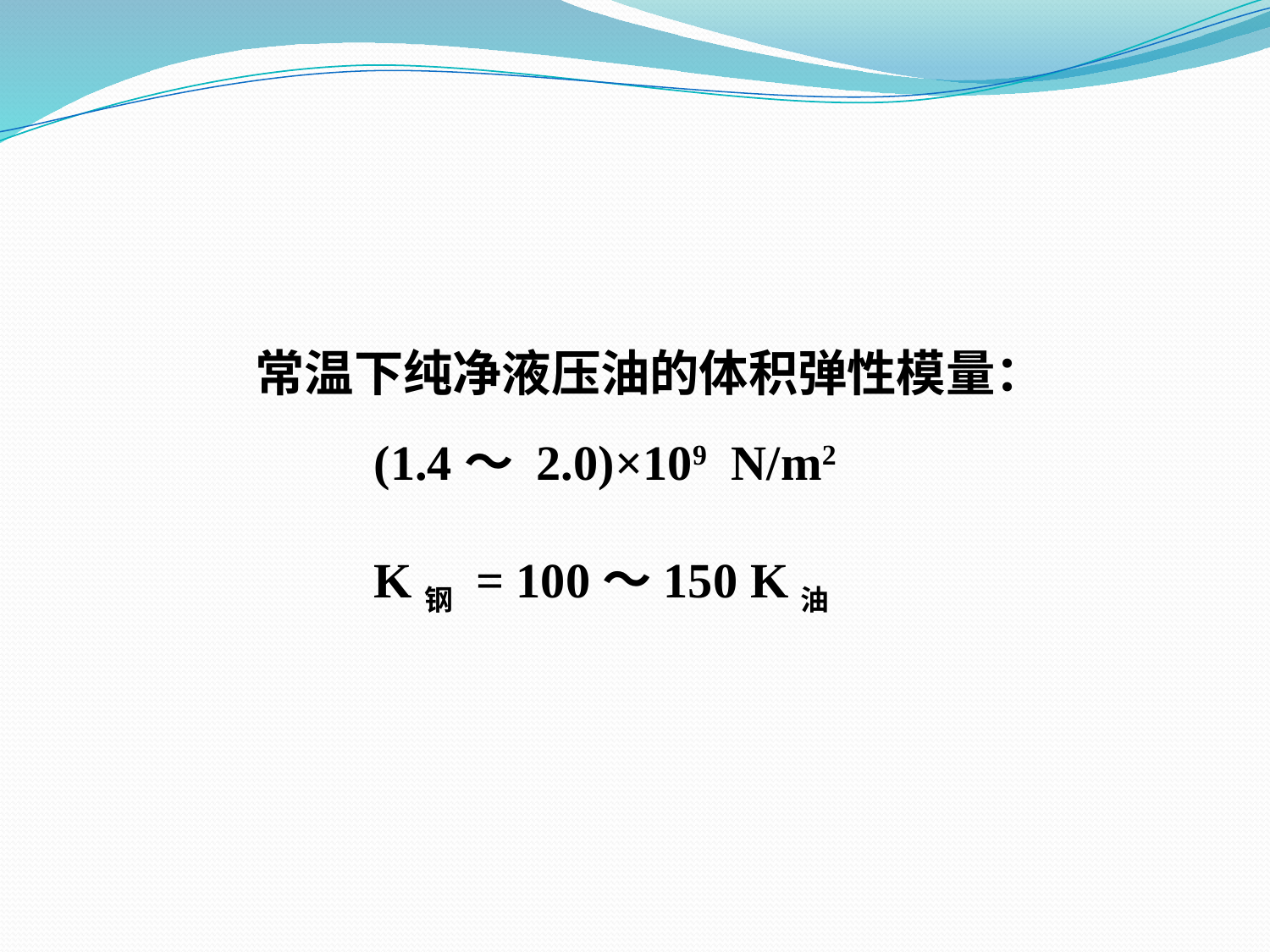

常温下纯净液压油的体积弹性模量：
                (1.4～ 2.0)×109  N/m2
                K钢 = 100～150 K油